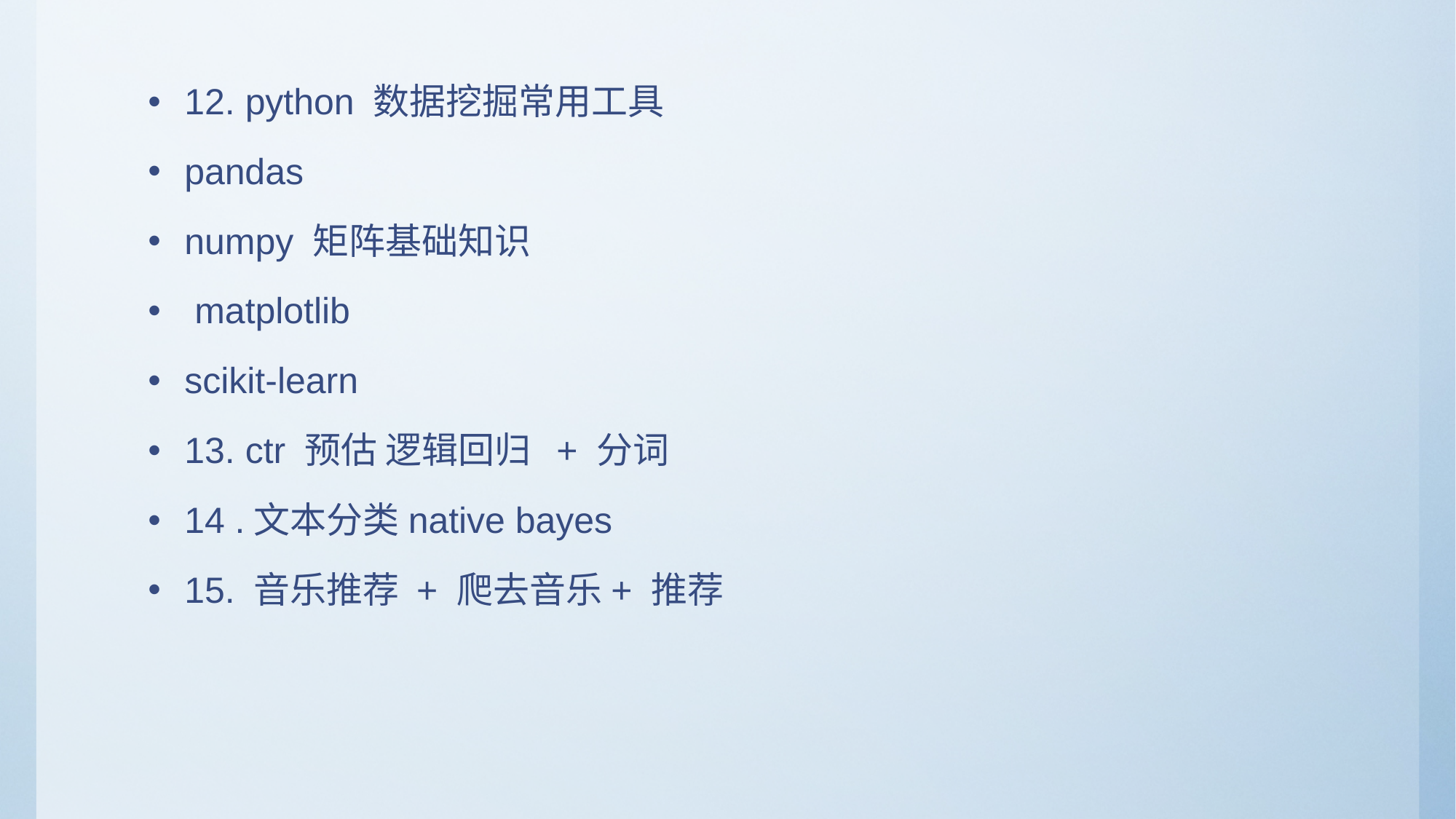

12. python 数据挖掘常用工具
pandas
numpy 矩阵基础知识
 matplotlib
scikit-learn
13. ctr 预估 逻辑回归  + 分词
14 .文本分类native bayes
15. 音乐推荐 + 爬去音乐+ 推荐